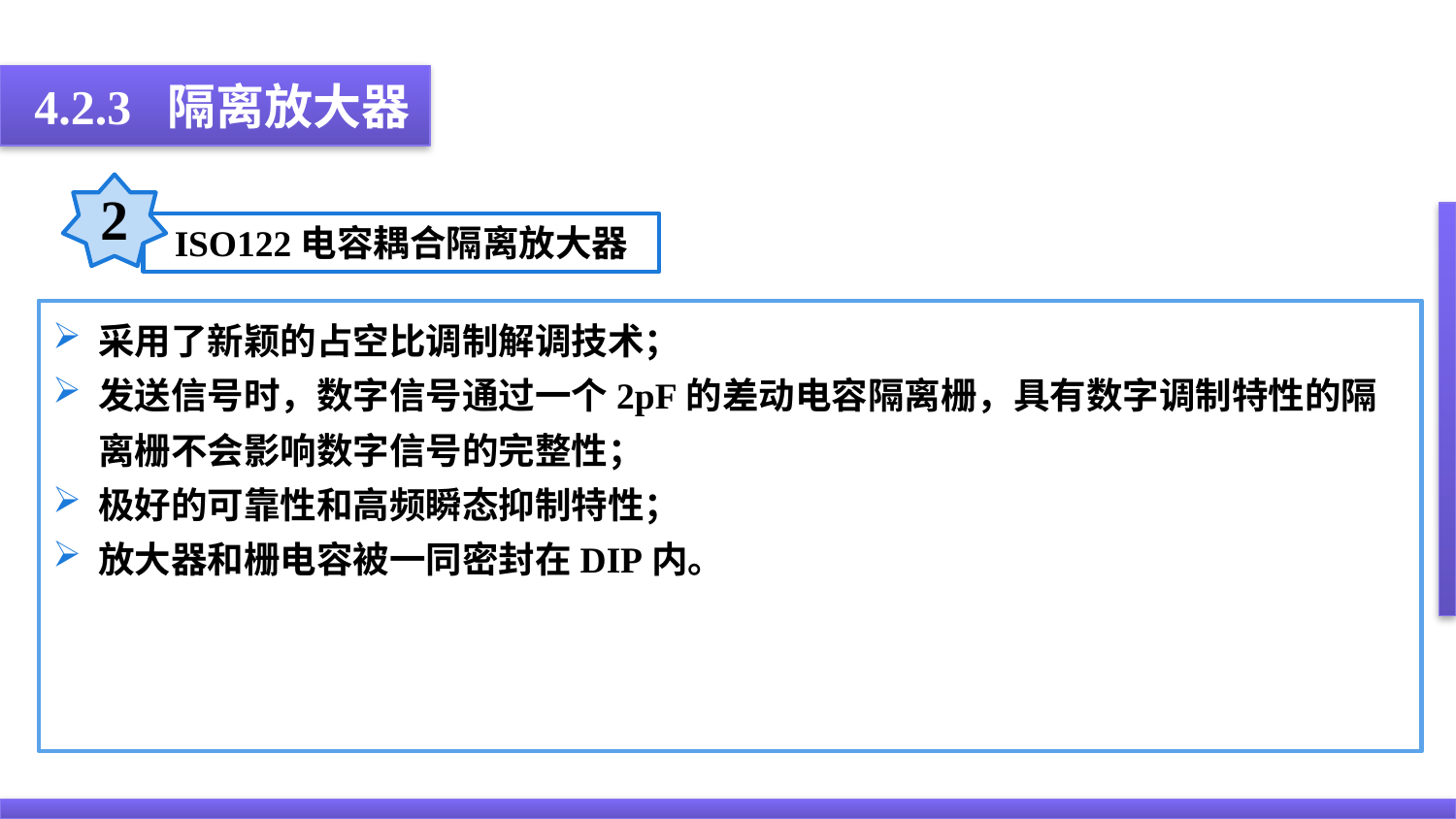

4.2.3  隔离放大器
2
ISO122电容耦合隔离放大器
采用了新颖的占空比调制解调技术；
发送信号时，数字信号通过一个2pF的差动电容隔离栅，具有数字调制特性的隔离栅不会影响数字信号的完整性；
极好的可靠性和高频瞬态抑制特性；
放大器和栅电容被一同密封在DIP内。